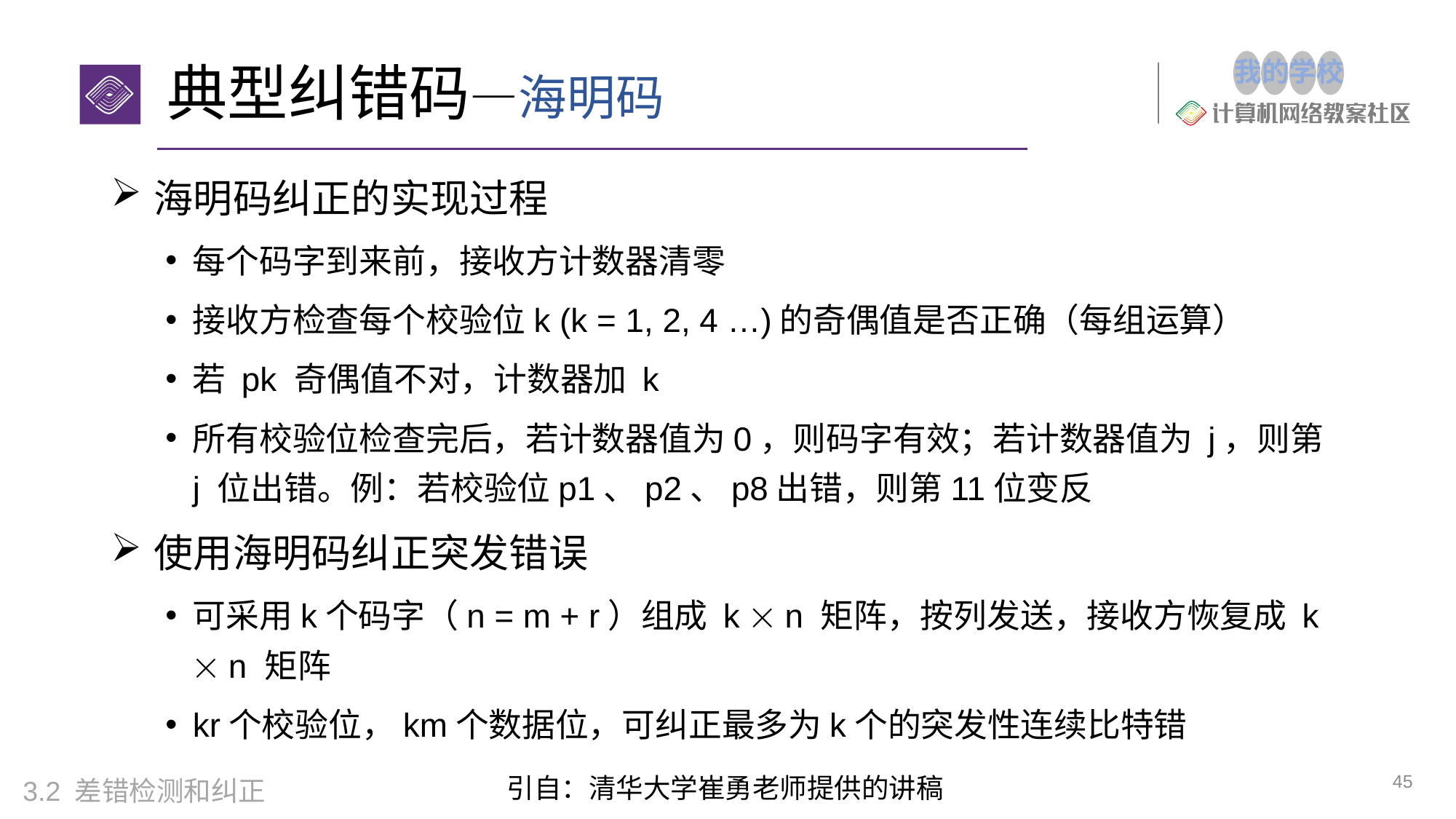

# 典型纠错码—海明码
海明码纠正的实现过程
每个码字到来前，接收方计数器清零
接收方检查每个校验位k (k = 1, 2, 4 …)的奇偶值是否正确（每组运算）
若 pk 奇偶值不对，计数器加 k
所有校验位检查完后，若计数器值为0，则码字有效；若计数器值为 j，则第 j 位出错。例：若校验位p1、p2、p8出错，则第11位变反
使用海明码纠正突发错误
可采用k个码字（n = m + r）组成 k × n 矩阵，按列发送，接收方恢复成 k × n 矩阵
kr个校验位，km个数据位，可纠正最多为k个的突发性连续比特错
45
引自：清华大学崔勇老师提供的讲稿
3.2 差错检测和纠正